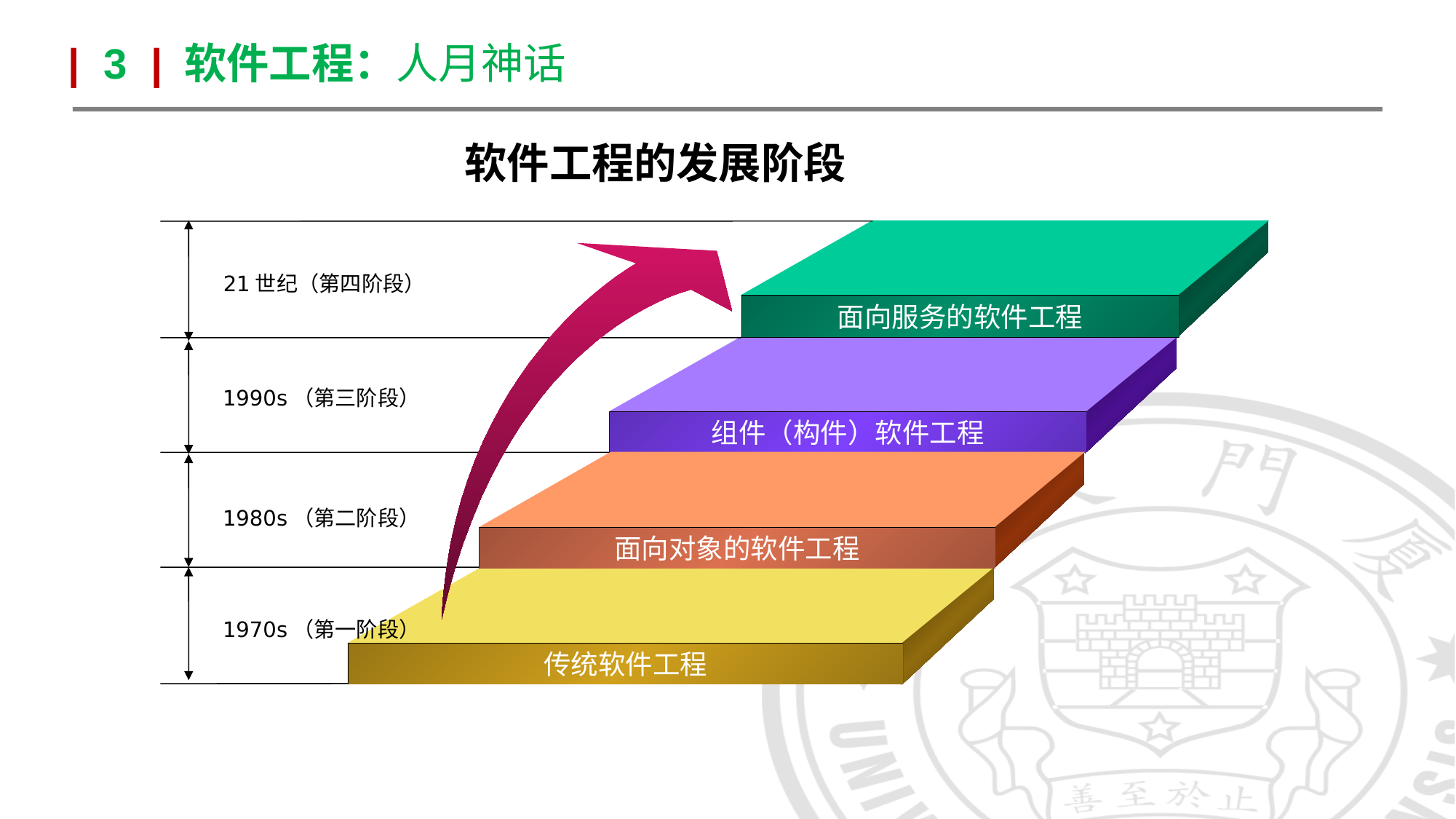

|  3  | 软件工程：人月神话

软件工程的发展阶段

21世纪（第四阶段）
面向服务的软件工程

1990s（第三阶段）
组件（构件）软件工程

1980s（第二阶段）
面向对象的软件工程

1970s（第一阶段）
传统软件工程